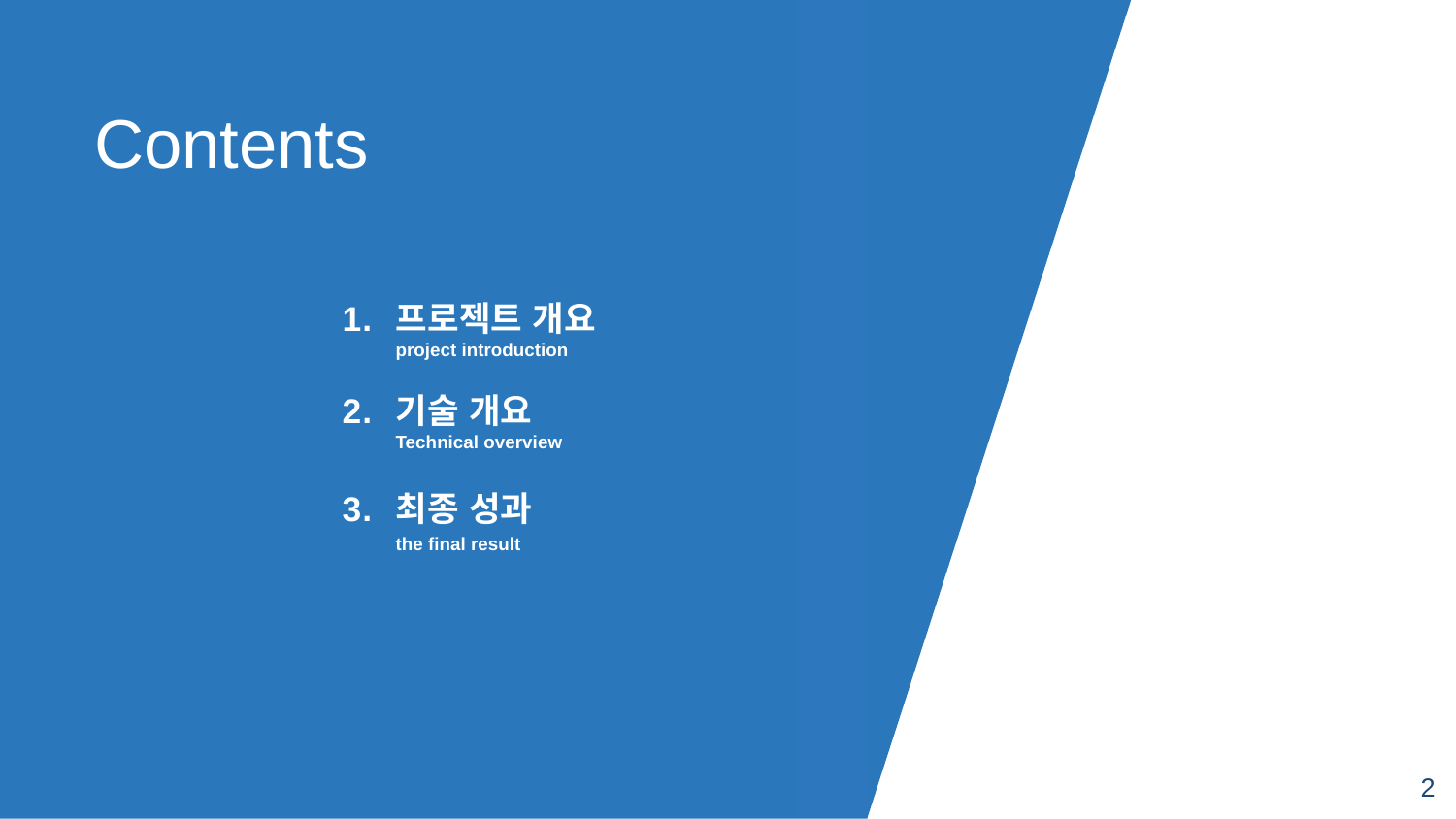

Contents
프로젝트 개요
project introduction

기술 개요
Technical overview

최종 성과
the final result

2